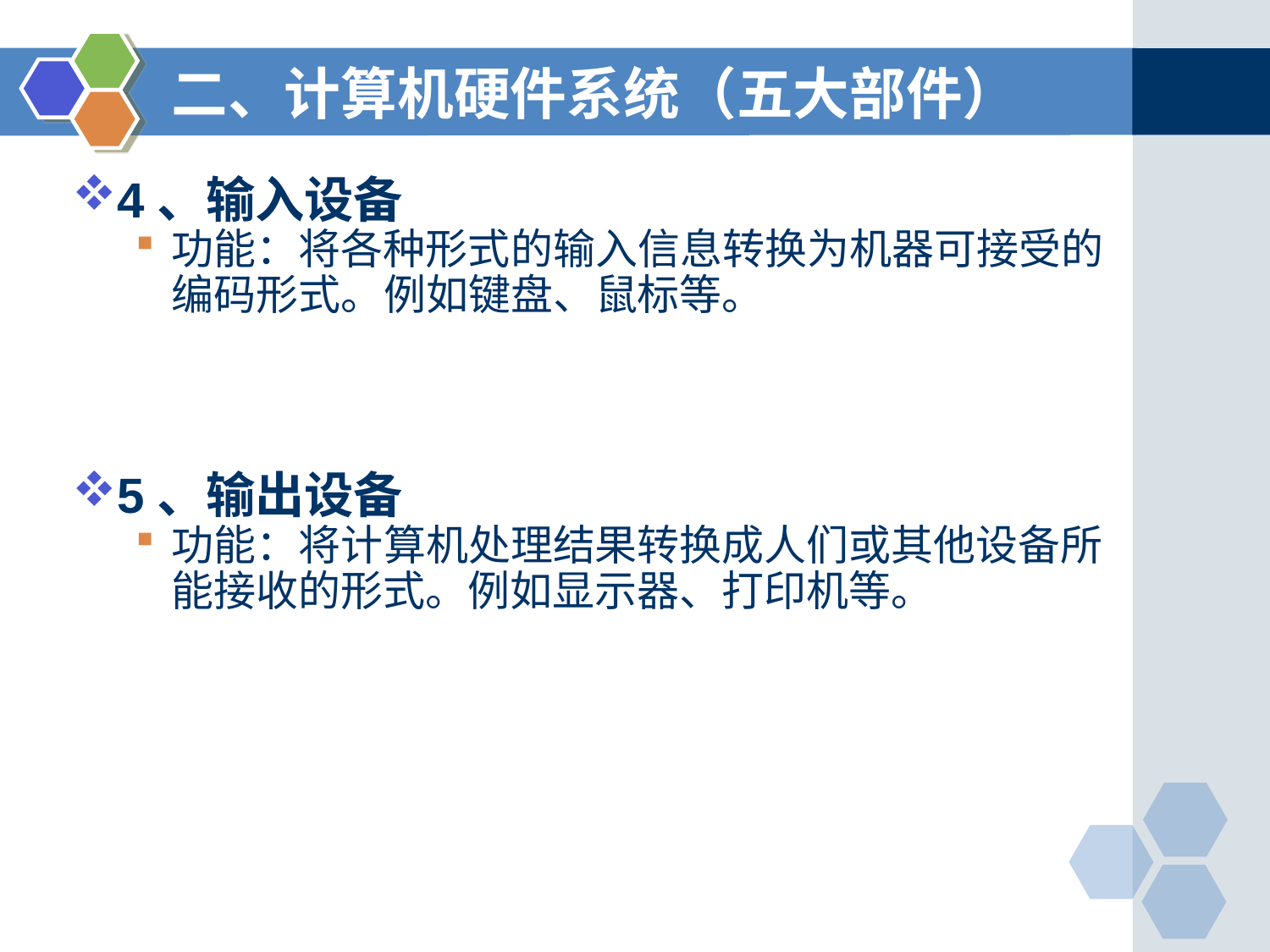

# 二、计算机硬件系统（五大部件）
4、输入设备
功能：将各种形式的输入信息转换为机器可接受的编码形式。例如键盘、鼠标等。

5、输出设备
功能：将计算机处理结果转换成人们或其他设备所能接收的形式。例如显示器、打印机等。

61